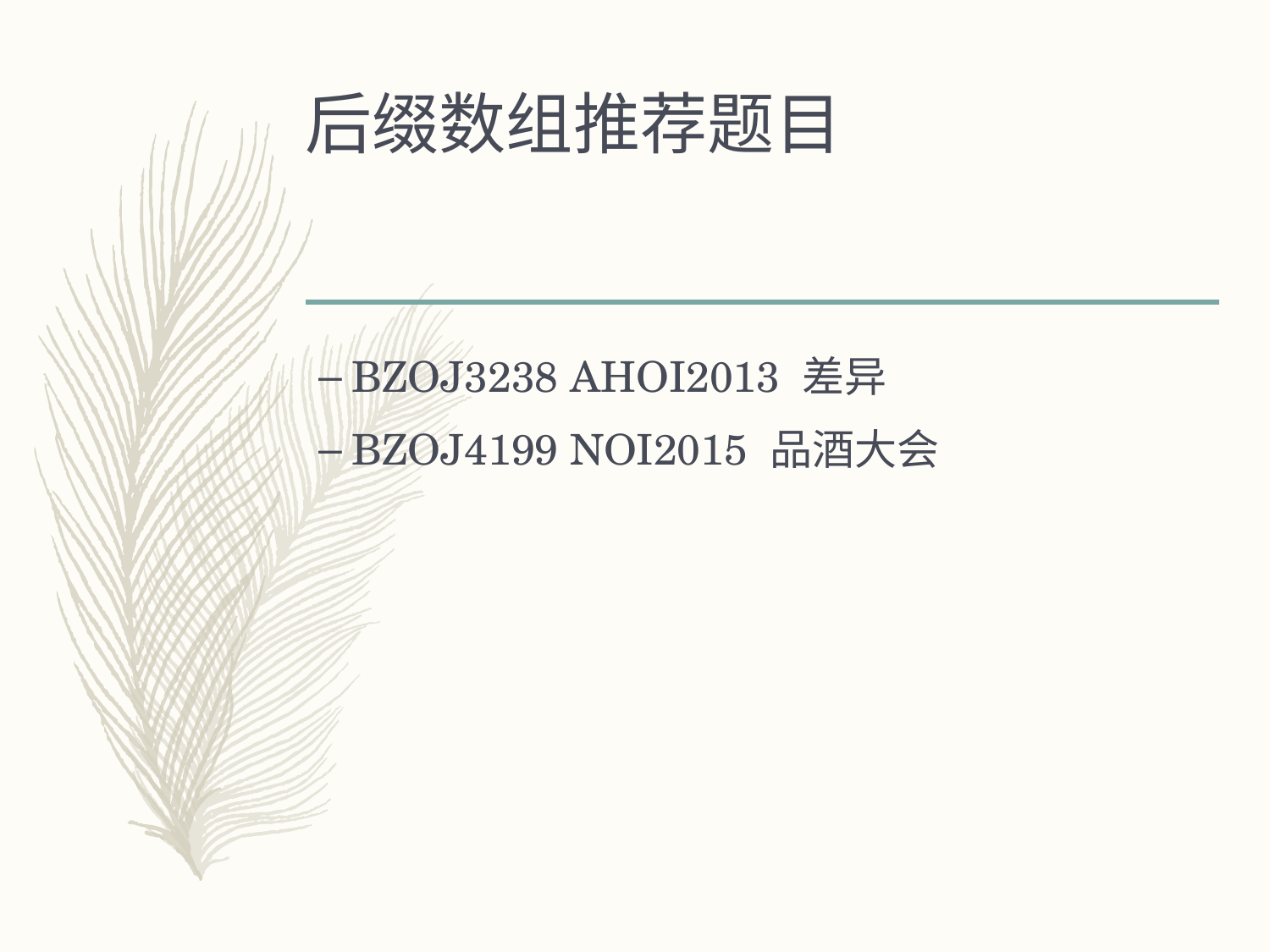

# 后缀数组推荐题目
BZOJ3238 AHOI2013 差异
BZOJ4199 NOI2015 品酒大会